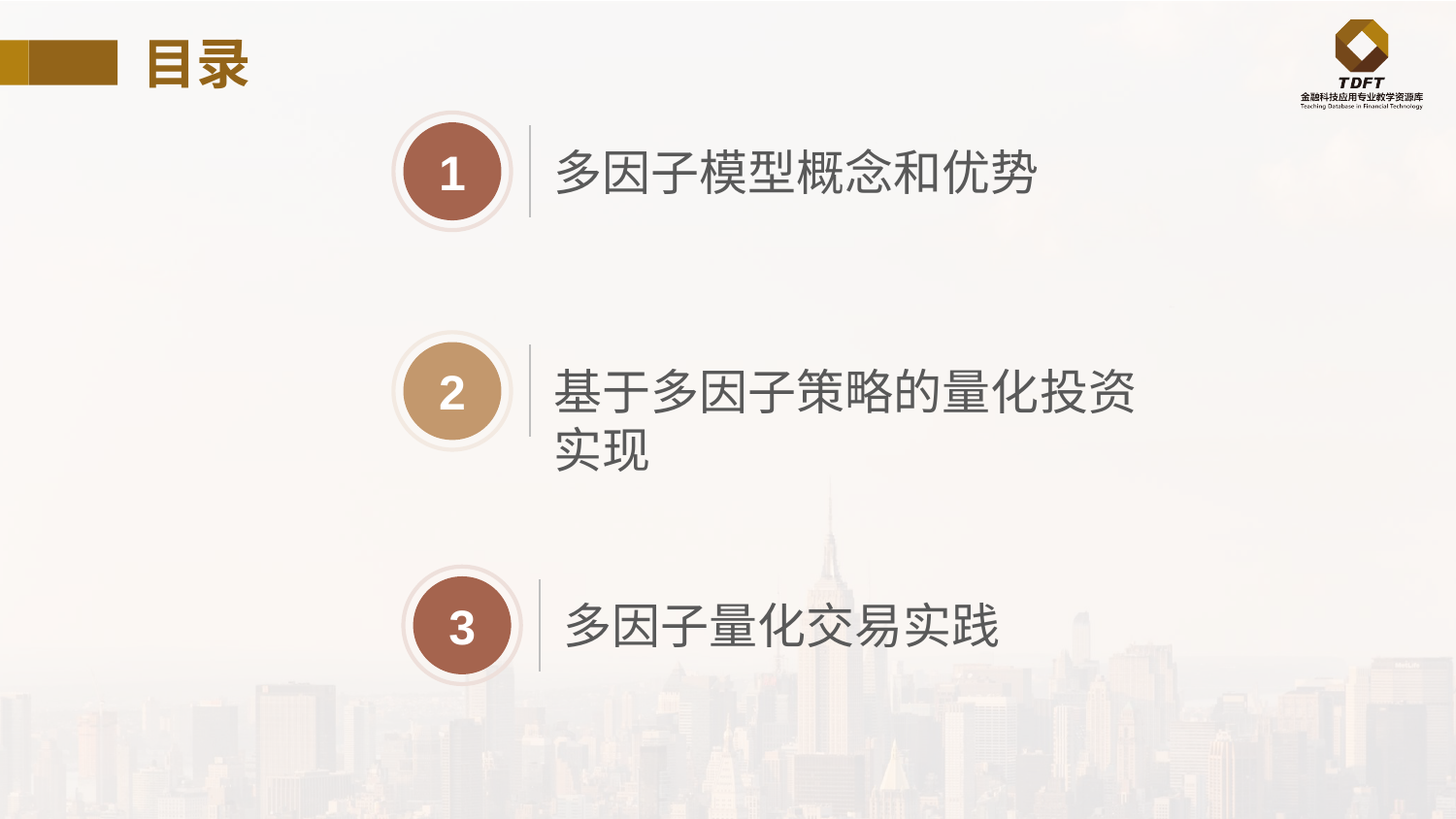

目录

1
多因子模型概念和优势

2
基于多因子策略的量化投资实现

3
多因子量化交易实践